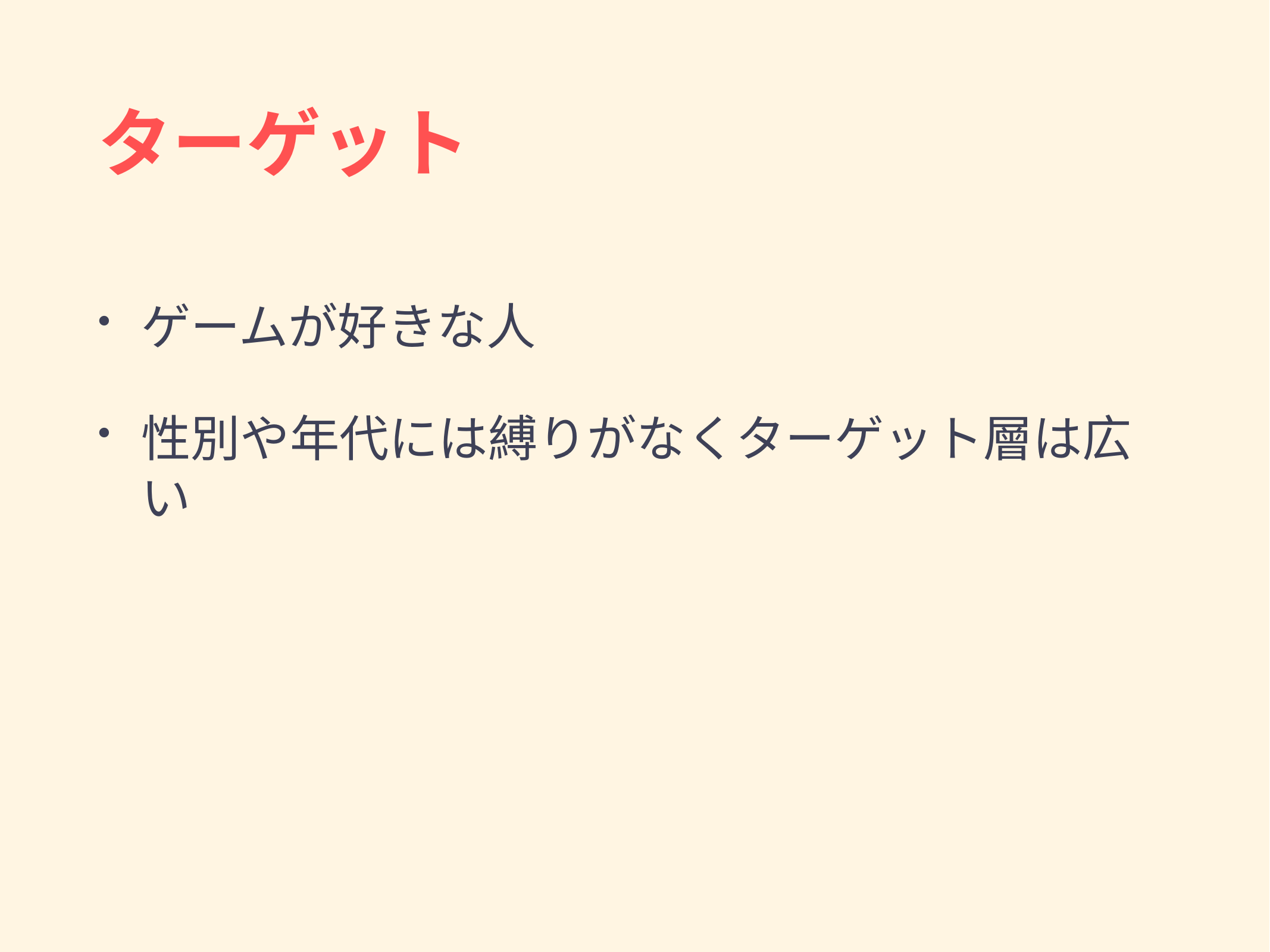

# ターゲット
ゲームが好きな人
性別や年代には縛りがなくターゲット層は広い